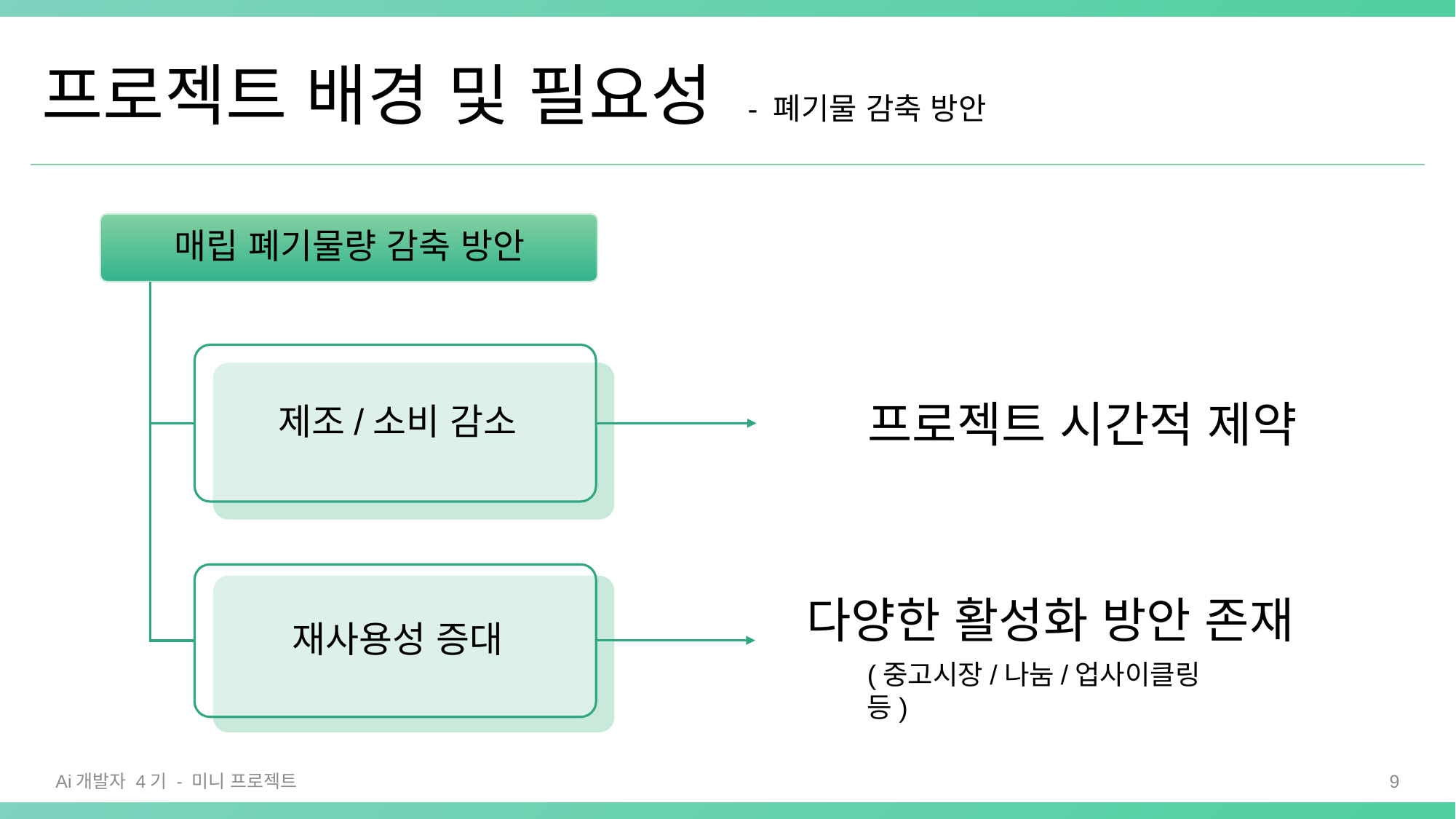

# 프로젝트 배경 및 필요성 - 폐기물 감축 방안
매립 폐기물량 감축 방안
제조/소비 감소
재사용성 증대

프로젝트 시간적 제약

다양한 활성화 방안 존재
(중고시장/나눔/업사이클링 등)
Ai개발자 4기 - 미니 프로젝트
9